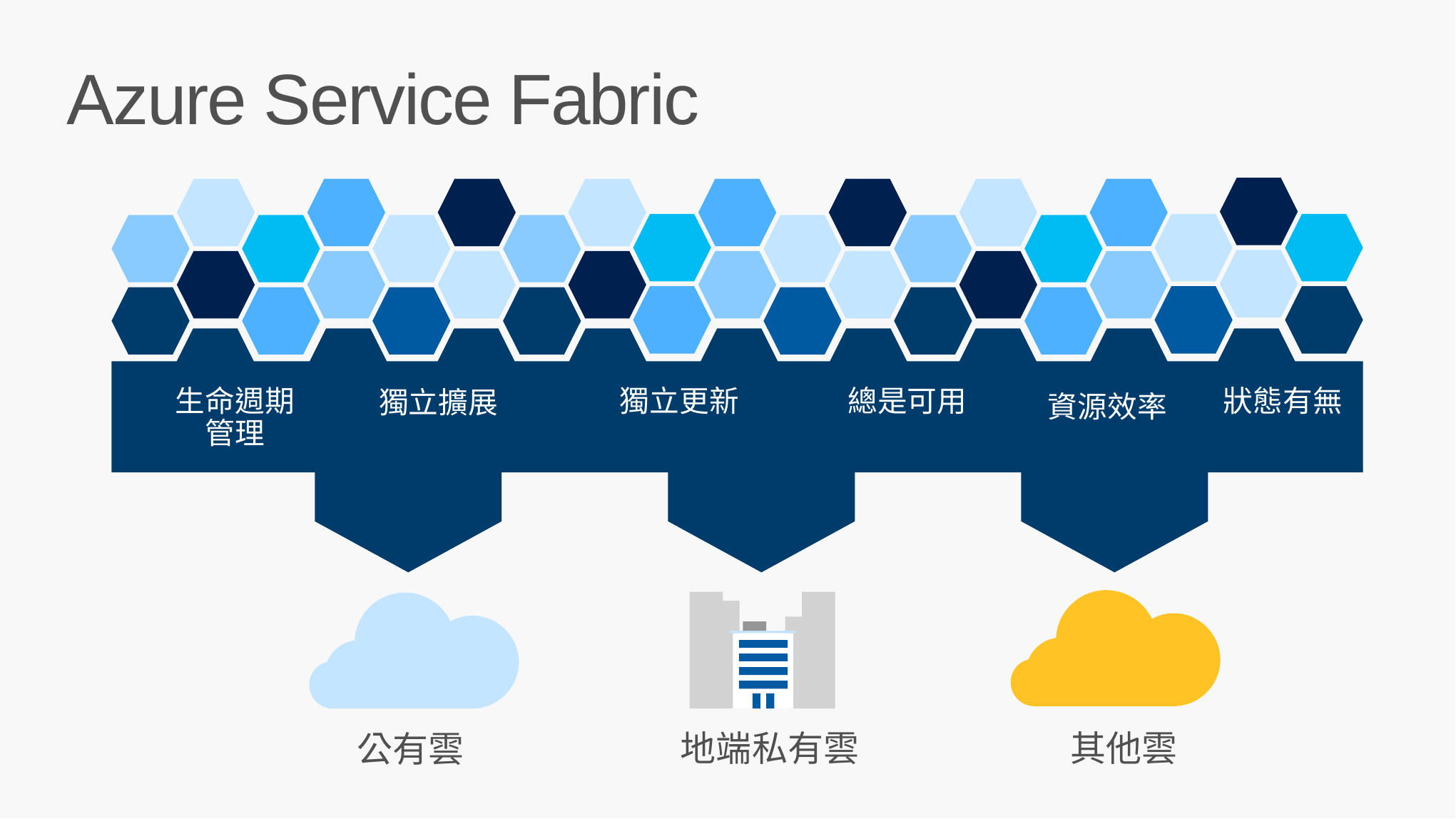

Azure Service Fabric

生命週期管理
狀態有無
總是可用
獨立更新
獨立擴展
資源效率

其他雲
地端私有雲
公有雲